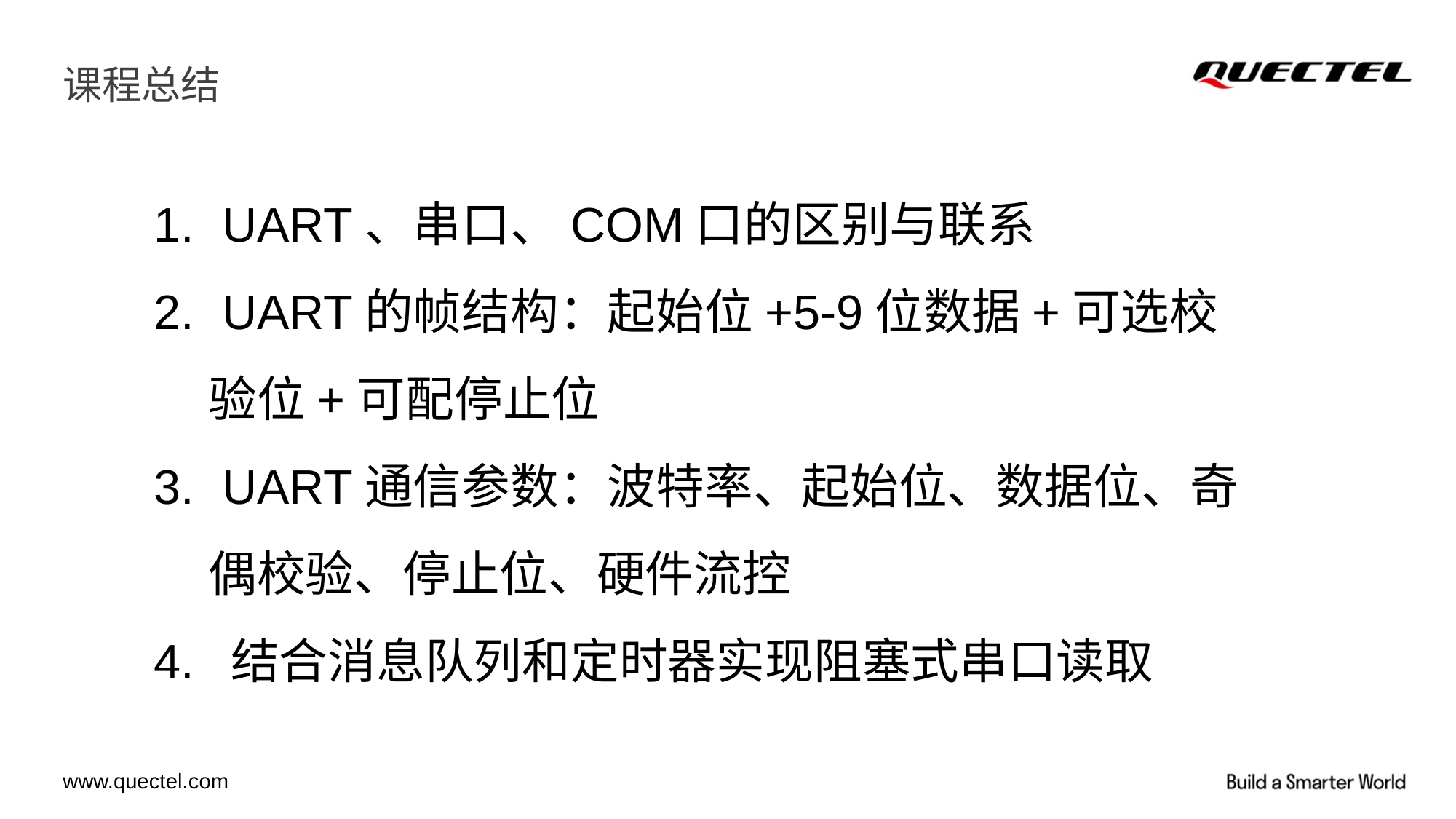

# 课程总结
 UART、串口、COM口的区别与联系
 UART的帧结构：起始位+5-9位数据+可选校验位+可配停止位
 UART通信参数：波特率、起始位、数据位、奇偶校验、停止位、硬件流控
 结合消息队列和定时器实现阻塞式串口读取